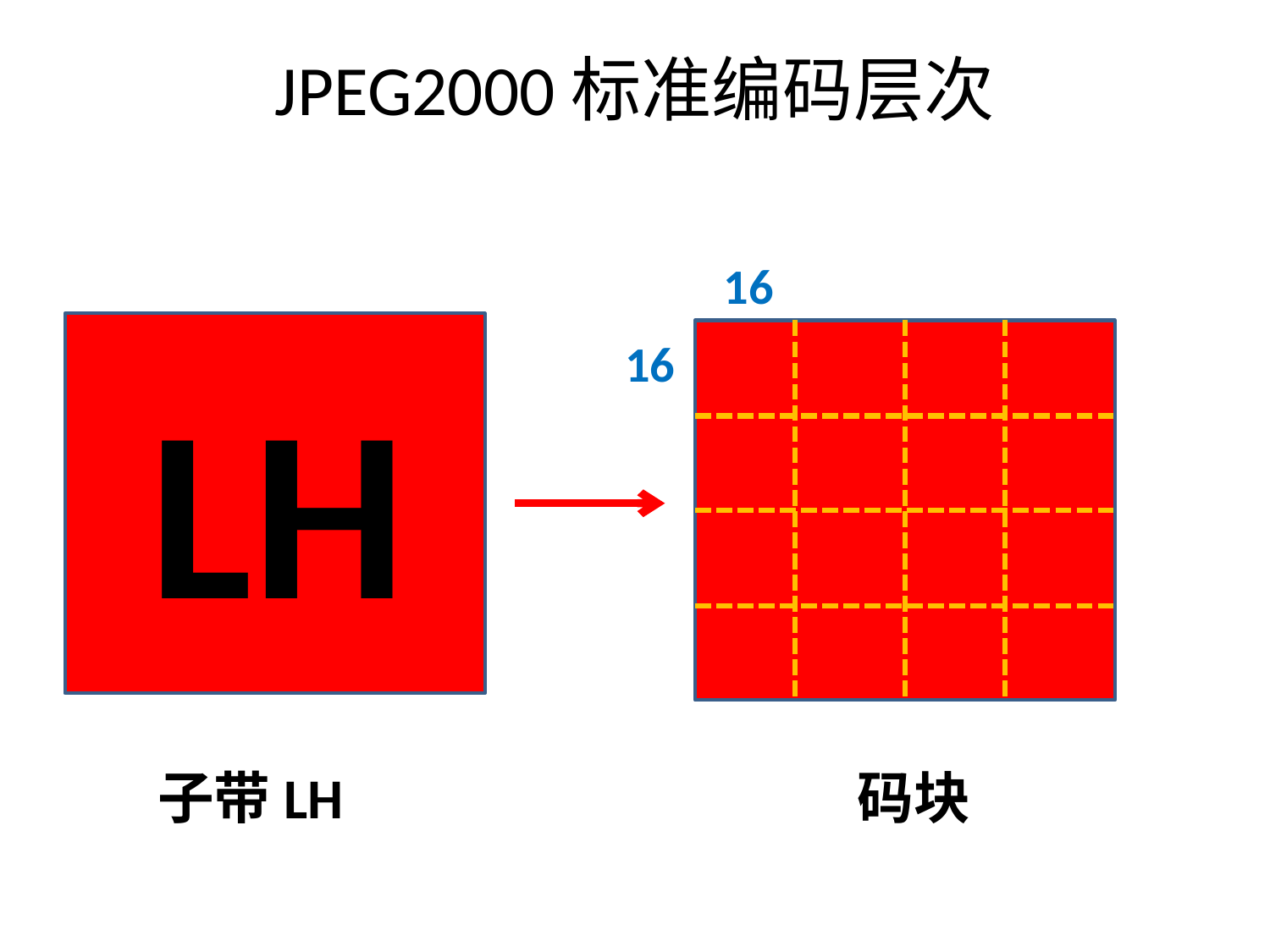

# JPEG2000标准编码层次
16

16
LH
子带LH
码块